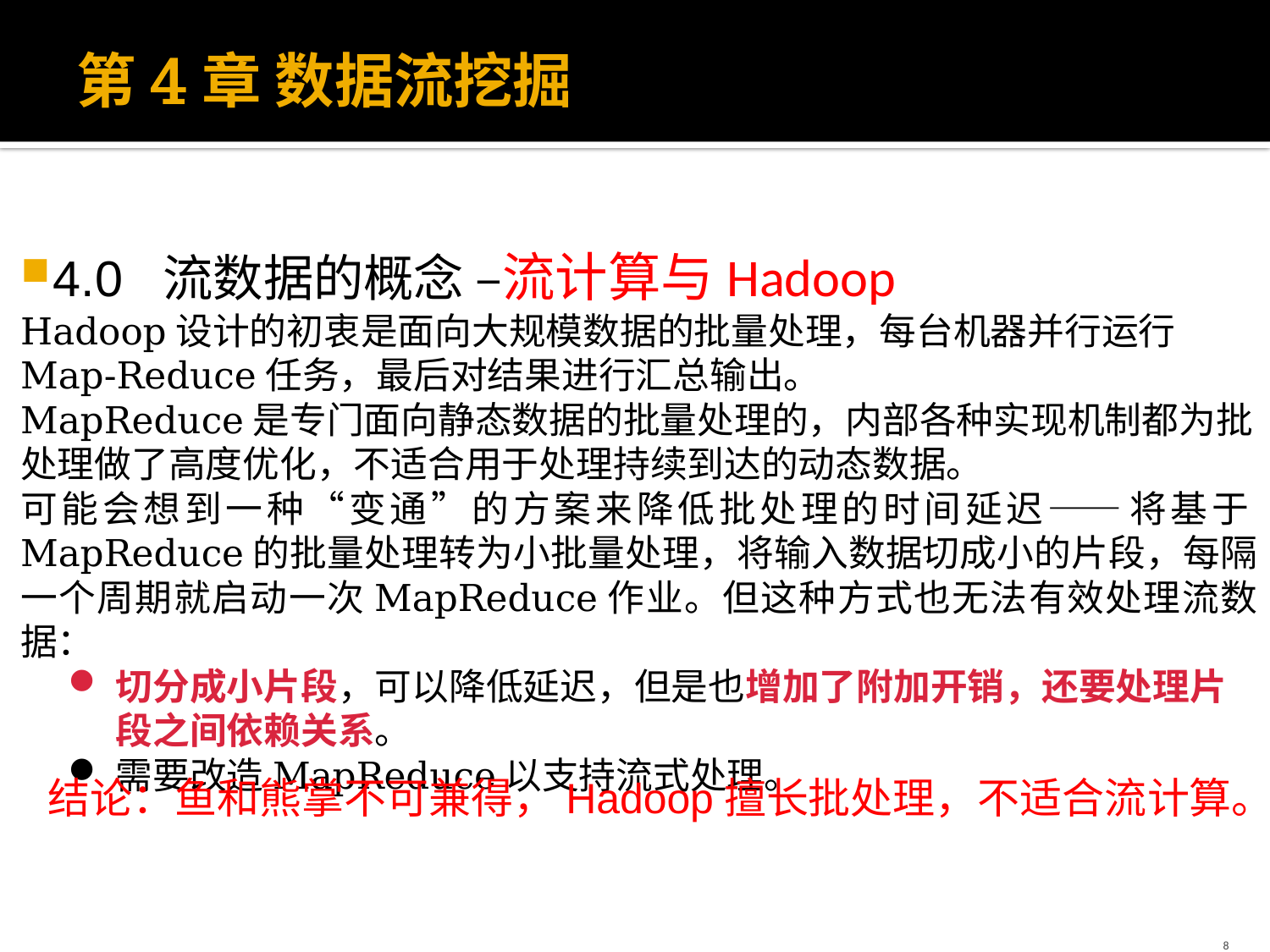

# 第4章 数据流挖掘
4.0  流数据的概念 –流计算与Hadoop

Hadoop设计的初衷是面向大规模数据的批量处理，每台机器并行运行Map-Reduce任务，最后对结果进行汇总输出。
MapReduce是专门面向静态数据的批量处理的，内部各种实现机制都为批处理做了高度优化，不适合用于处理持续到达的动态数据。
可能会想到一种“变通”的方案来降低批处理的时间延迟——将基于MapReduce的批量处理转为小批量处理，将输入数据切成小的片段，每隔一个周期就启动一次MapReduce作业。但这种方式也无法有效处理流数据：
切分成小片段，可以降低延迟，但是也增加了附加开销，还要处理片段之间依赖关系。
需要改造MapReduce以支持流式处理。

结论：鱼和熊掌不可兼得，Hadoop擅长批处理，不适合流计算。
8